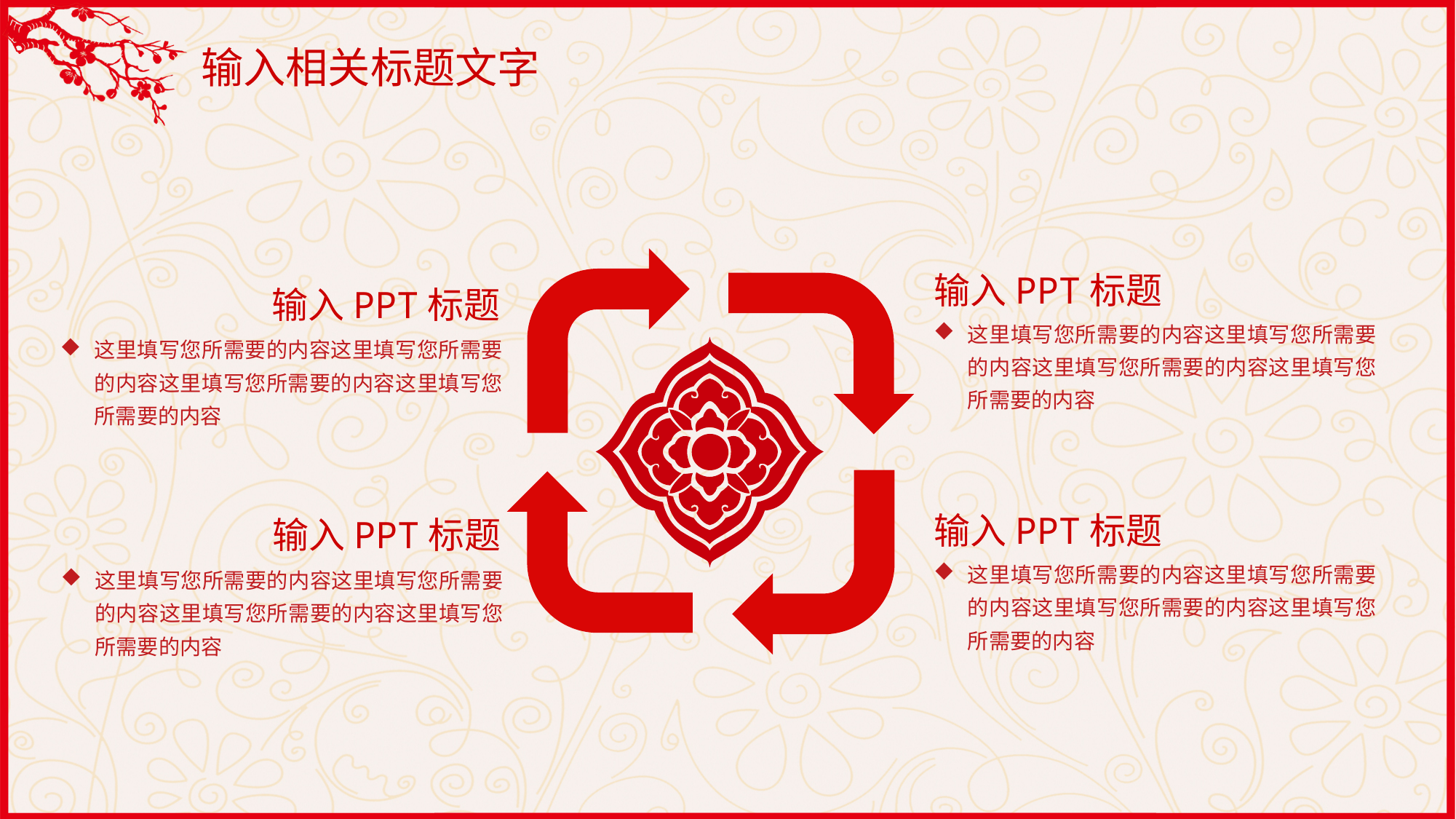

输入相关标题文字

输入PPT标题
这里填写您所需要的内容这里填写您所需要的内容这里填写您所需要的内容这里填写您所需要的内容
输入PPT标题
这里填写您所需要的内容这里填写您所需要的内容这里填写您所需要的内容这里填写您所需要的内容

输入PPT标题
这里填写您所需要的内容这里填写您所需要的内容这里填写您所需要的内容这里填写您所需要的内容
输入PPT标题
这里填写您所需要的内容这里填写您所需要的内容这里填写您所需要的内容这里填写您所需要的内容